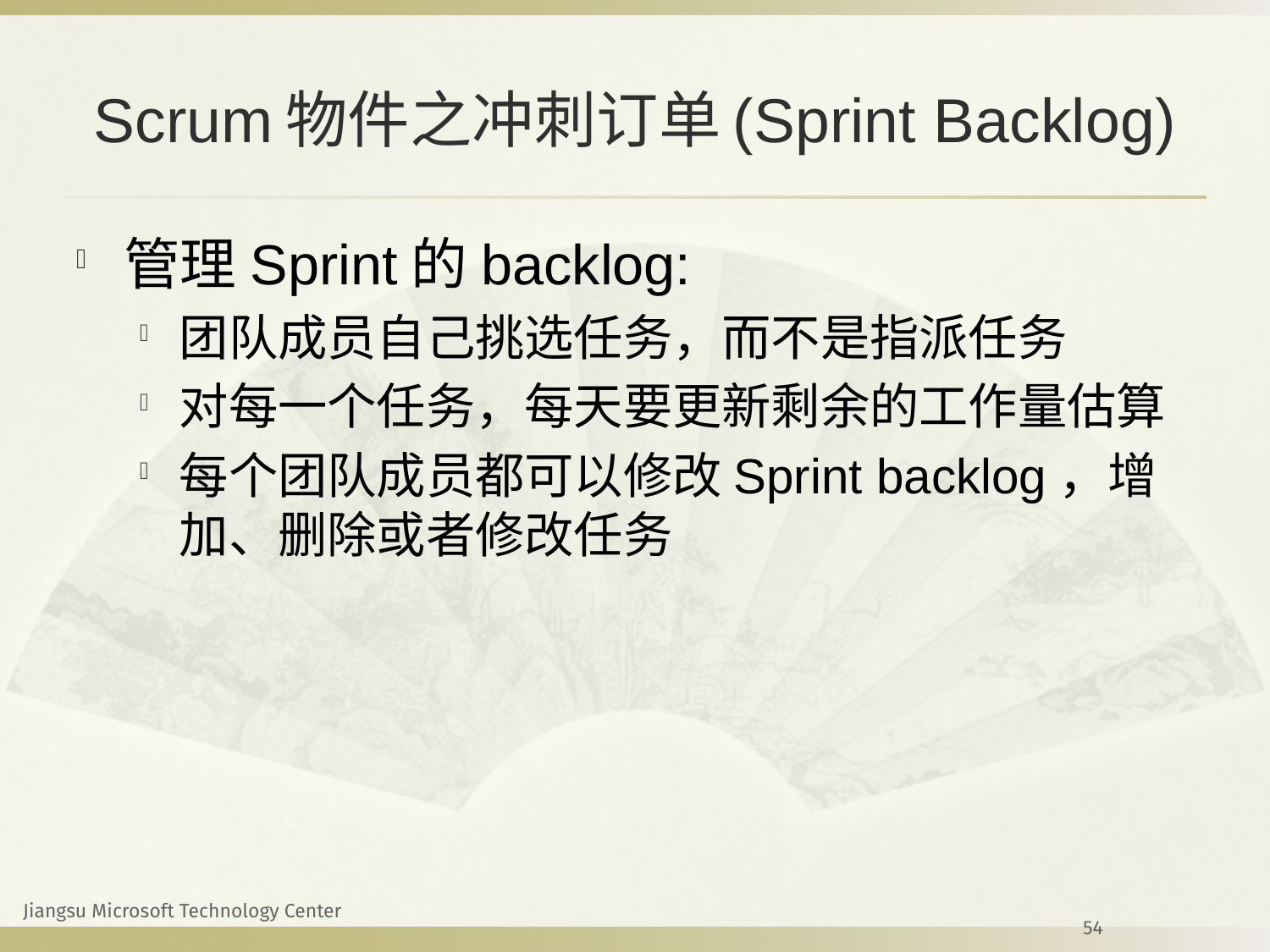

# Scrum物件之冲刺订单(Sprint Backlog)
管理Sprint的backlog:
团队成员自己挑选任务，而不是指派任务
对每一个任务，每天要更新剩余的工作量估算
每个团队成员都可以修改Sprint backlog，增加、删除或者修改任务

Jiangsu Microsoft Technology Center
54